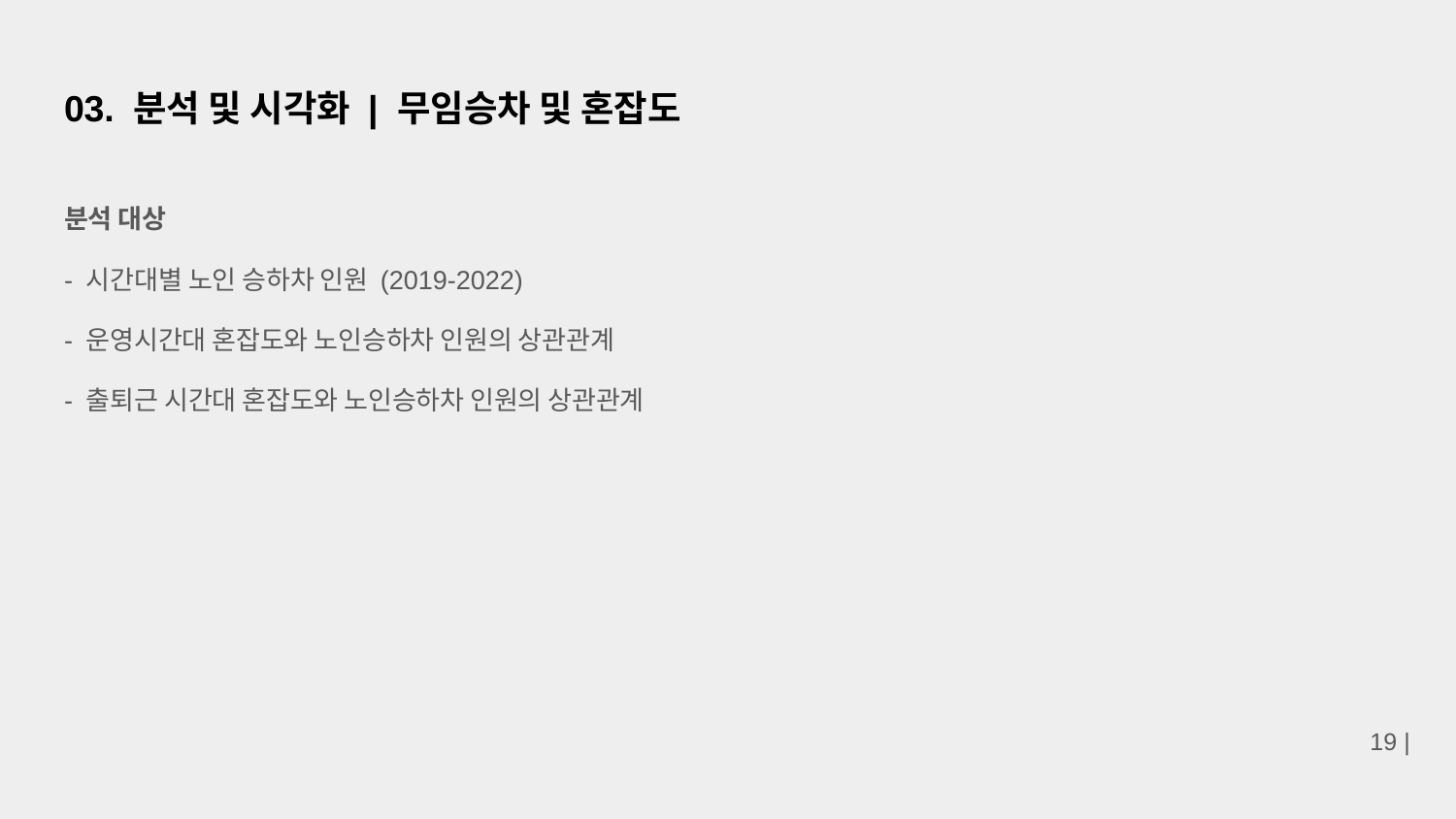

# 03. 분석 및 시각화 | 무임승차 및 혼잡도
분석 대상
- 시간대별 노인 승하차 인원 (2019-2022)
- 운영시간대 혼잡도와 노인승하차 인원의 상관관계
- 출퇴근 시간대 혼잡도와 노인승하차 인원의 상관관계

19 |